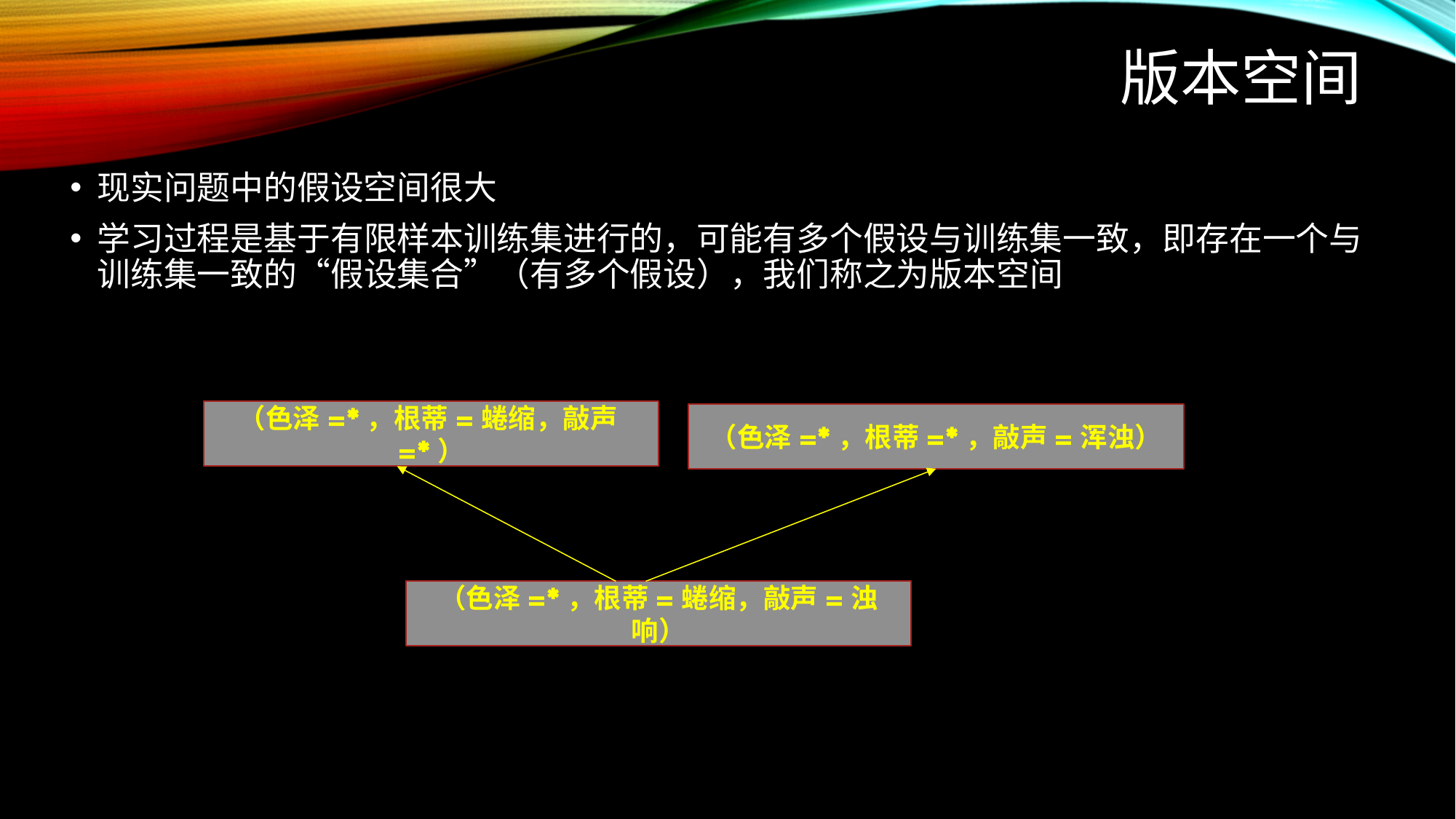

# 版本空间
现实问题中的假设空间很大
学习过程是基于有限样本训练集进行的，可能有多个假设与训练集一致，即存在一个与训练集一致的“假设集合”（有多个假设），我们称之为版本空间

（色泽=*，根蒂=蜷缩，敲声=*）
（色泽=*，根蒂=*，敲声=浑浊）
（色泽=*，根蒂=蜷缩，敲声=浊响）